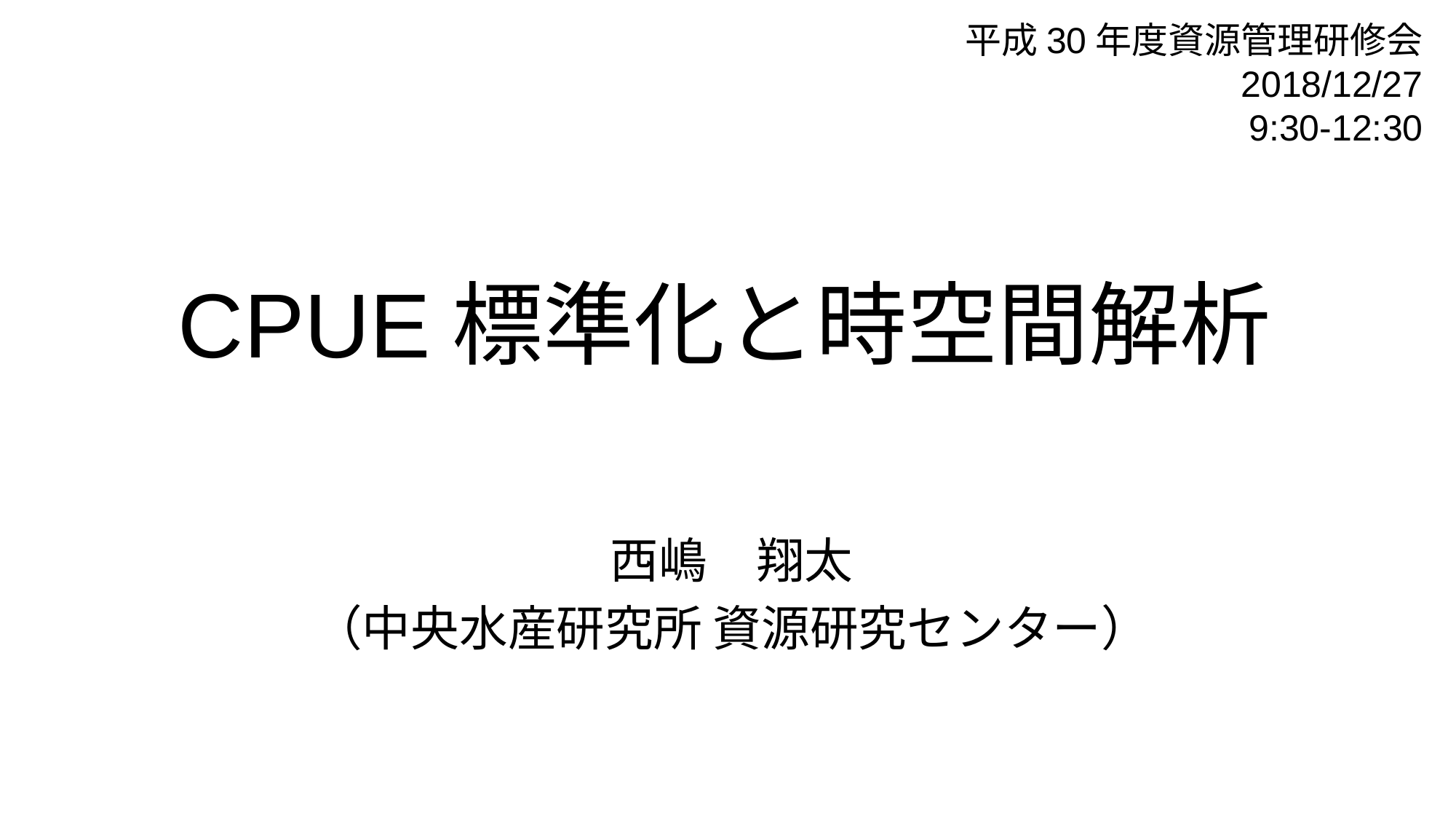

平成30年度資源管理研修会
2018/12/27
9:30-12:30
# CPUE標準化と時空間解析
西嶋　翔太
（中央水産研究所 資源研究センター）